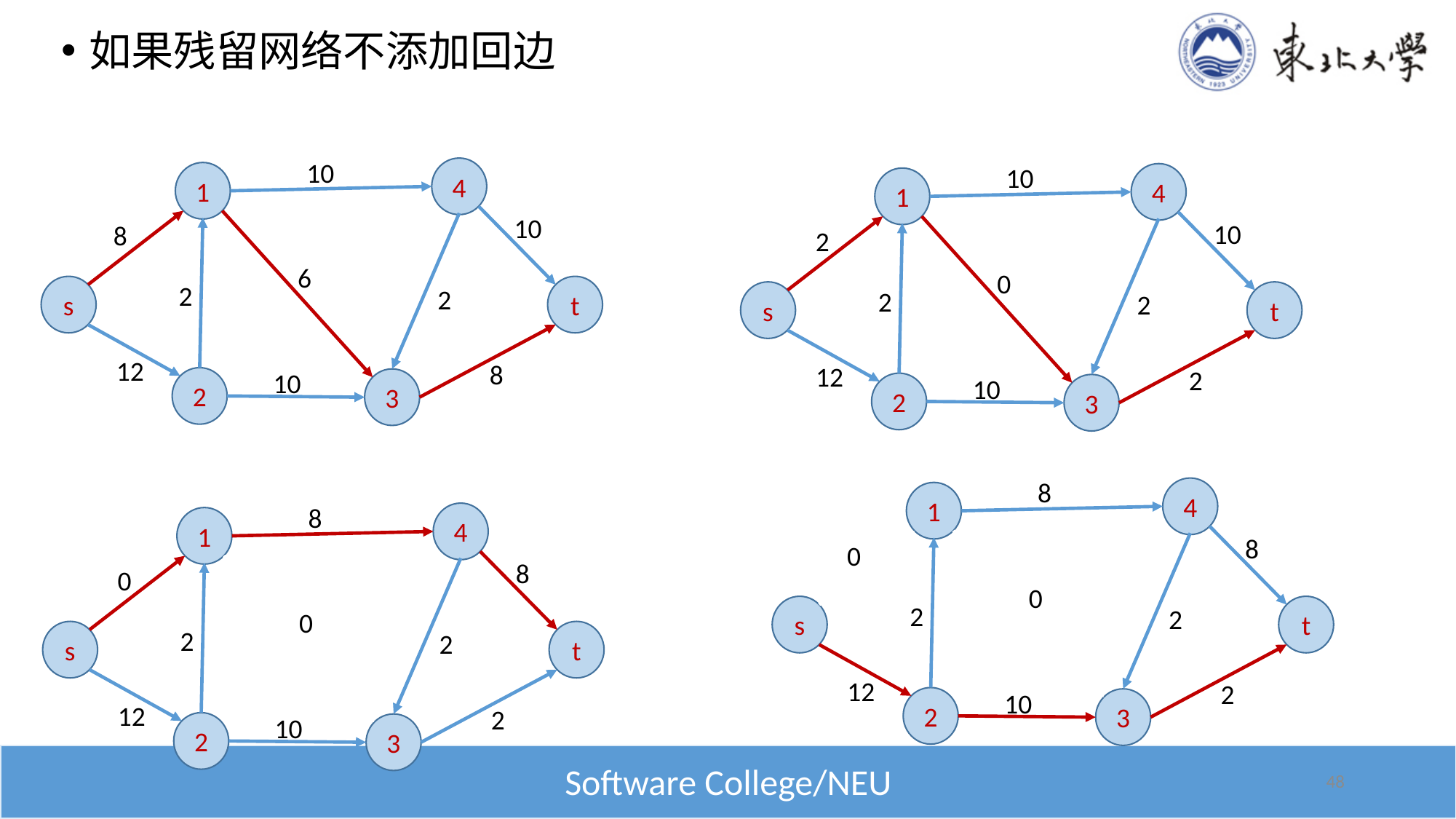

如果残留网络不添加回边
10
4
1
10
8
6
2
t
s
2
12
8
10
2
3
10
4
1
10
2
0
2
t
s
2
12
2
10
2
3

8
4
1
8
0
0
2
t
s
2
12
2
10
2
3
8
4
1
8
0
0
2
t
s
2
12
2
10
2
3